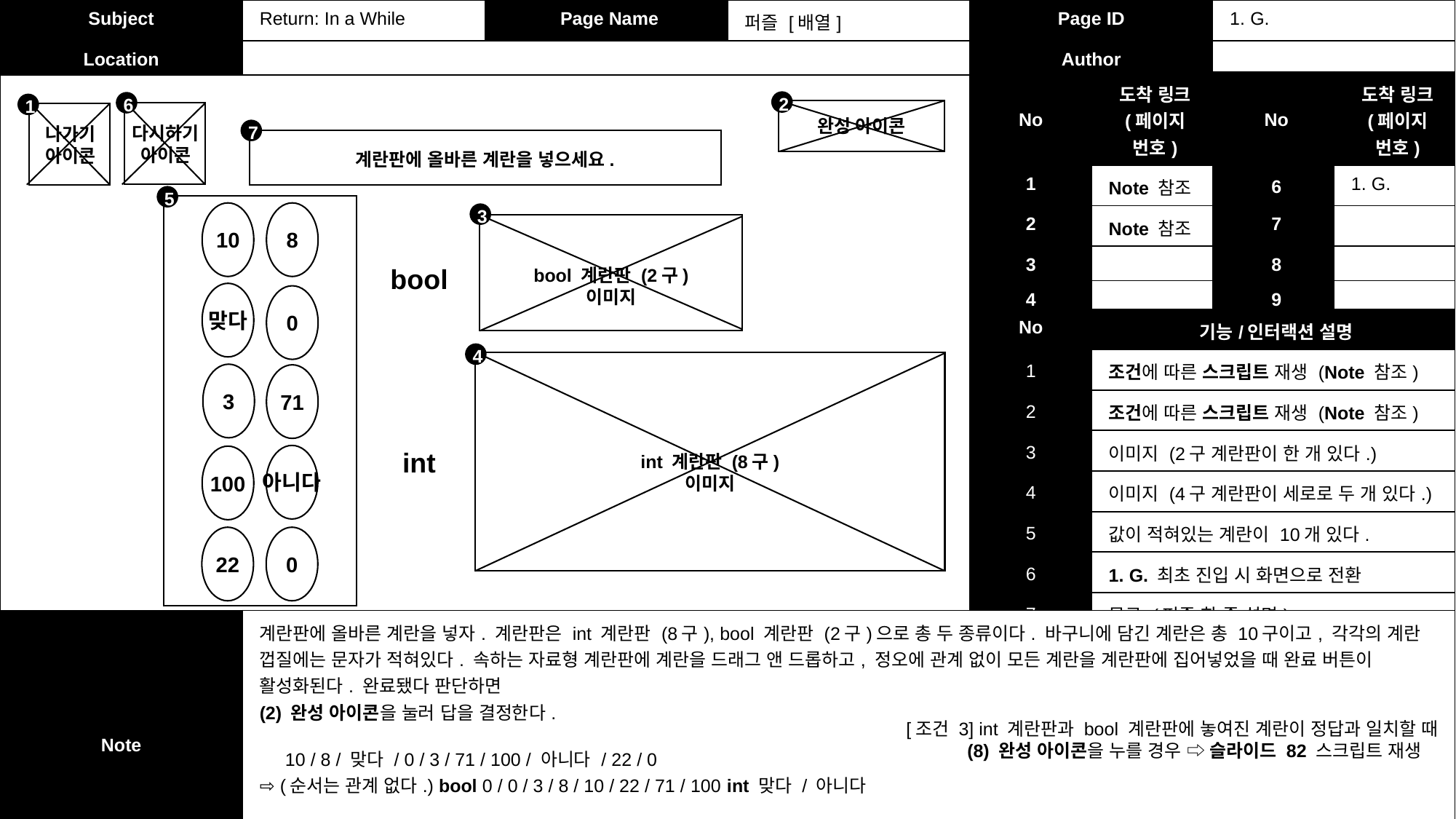

| Subject | Return: In a While | Page Name | 퍼즐 [배열] | Page ID | 1. G. |
| --- | --- | --- | --- | --- | --- |
| Location |  |  |  | Author |  |

| No | 도착 링크 (페이지 번호) | No | 도착 링크 (페이지 번호) |
| --- | --- | --- | --- |
| 1 | Note 참조 | 6 | 1. G. |
| 2 | Note 참조 | 7 |  |
| 3 |  | 8 |  |
| 4 |  | 9 |  |
| 5 |  | 10 |  |
2
6
1

완성 아이콘

다시하기
아이콘

나가기
아이콘
7

계란판에 올바른 계란을 넣으세요.
5

10
8
맞다
0
3
71
아니다
100
22
0
3

bool
bool 계란판 (2구) 이미지
| No | 기능/인터랙션 설명 |
| --- | --- |
| 1 | 조건에 따른 스크립트 재생 (Note 참조) |
| 2 | 조건에 따른 스크립트 재생 (Note 참조) |
| 3 | 이미지 (2구 계란판이 한 개 있다.) |
| 4 | 이미지 (4구 계란판이 세로로 두 개 있다.) |
| 5 | 값이 적혀있는 계란이 10개 있다. |
| 6 | 1. G. 최초 진입 시 화면으로 전환 |
| 7 | 문구 (퍼즐 한 줄 설명) |
4

int
int 계란판 (8구) 이미지
| Note | 계란판에 올바른 계란을 넣자. 계란판은 int 계란판 (8구), bool 계란판 (2구)으로 총 두 종류이다. 바구니에 담긴 계란은 총 10구이고, 각각의 계란 껍질에는 문자가 적혀있다. 속하는 자료형 계란판에 계란을 드래그 앤 드롭하고, 정오에 관계 없이 모든 계란을 계란판에 집어넣었을 때 완료 버튼이 활성화된다. 완료됐다 판단하면 (2) 완성 아이콘을 눌러 답을 결정한다. 10 / 8 / 맞다 / 0 / 3 / 71 / 100 / 아니다 / 22 / 0 ⇨ (순서는 관계 없다.) bool 0 / 0 / 3 / 8 / 10 / 22 / 71 / 100 int 맞다 / 아니다 [조건 1] (1) 나가기 아이콘을 누를 경우 ⇨ 슬라이드 79 스크립트 재생 [조건 2] int 계란판과 bool 계란판에 놓여진 계란이 정답과 일치하지 않을 때 (8) 완성 아이콘을 누를 경우 ⇨ 슬라이드 80 스크립트 재생 |
| --- | --- |
[조건 3] int 계란판과 bool 계란판에 놓여진 계란이 정답과 일치할 때
            (8) 완성 아이콘을 누를 경우 ⇨ 슬라이드 82 스크립트 재생